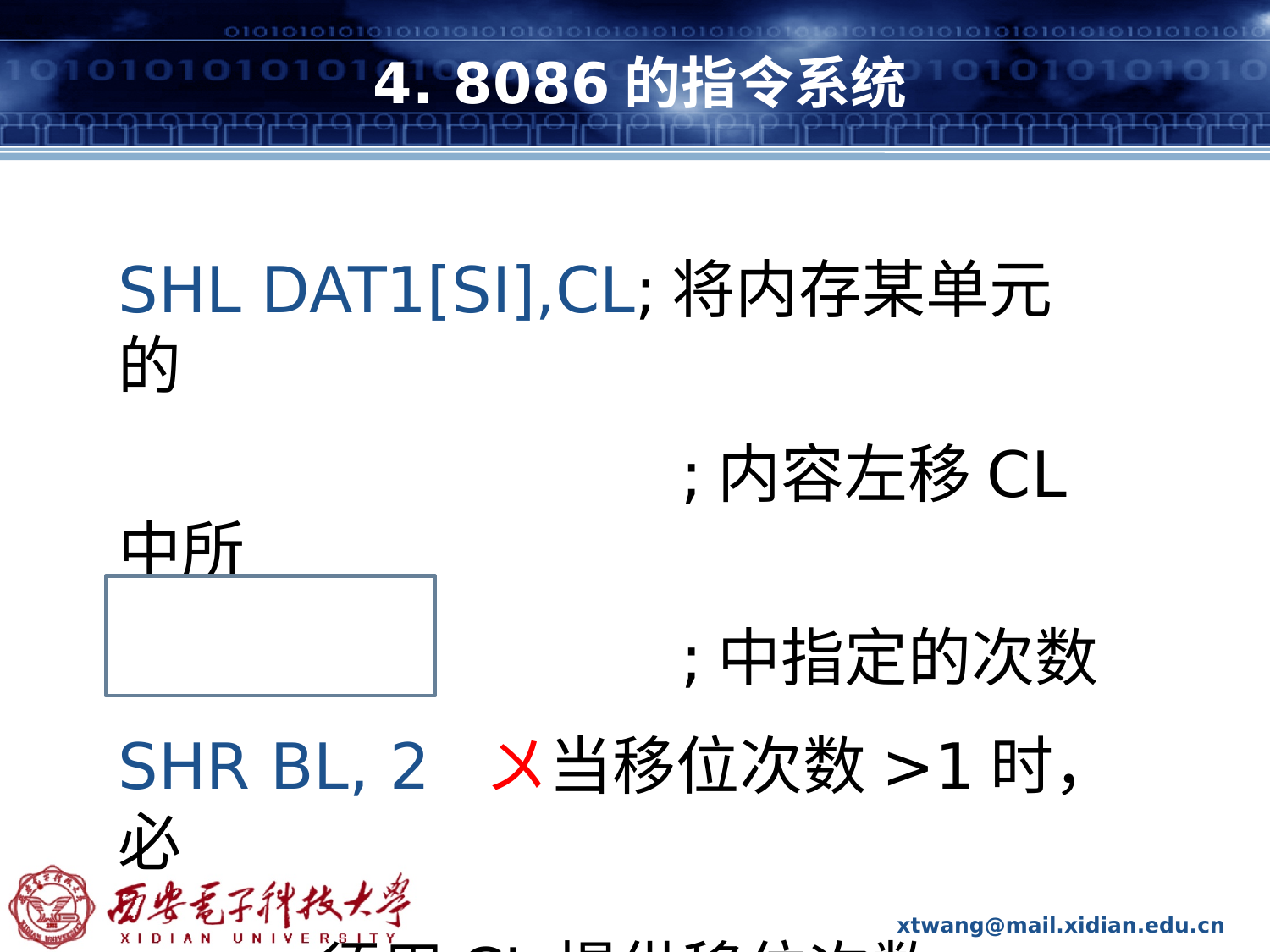

# 4. 8086的指令系统
SHL DAT1[SI],CL;将内存某单元的
                            ;内容左移CL中所
                            ;中指定的次数
SHR BL, 2  〤当移位次数>1时，必
             须用CL提供移位次数